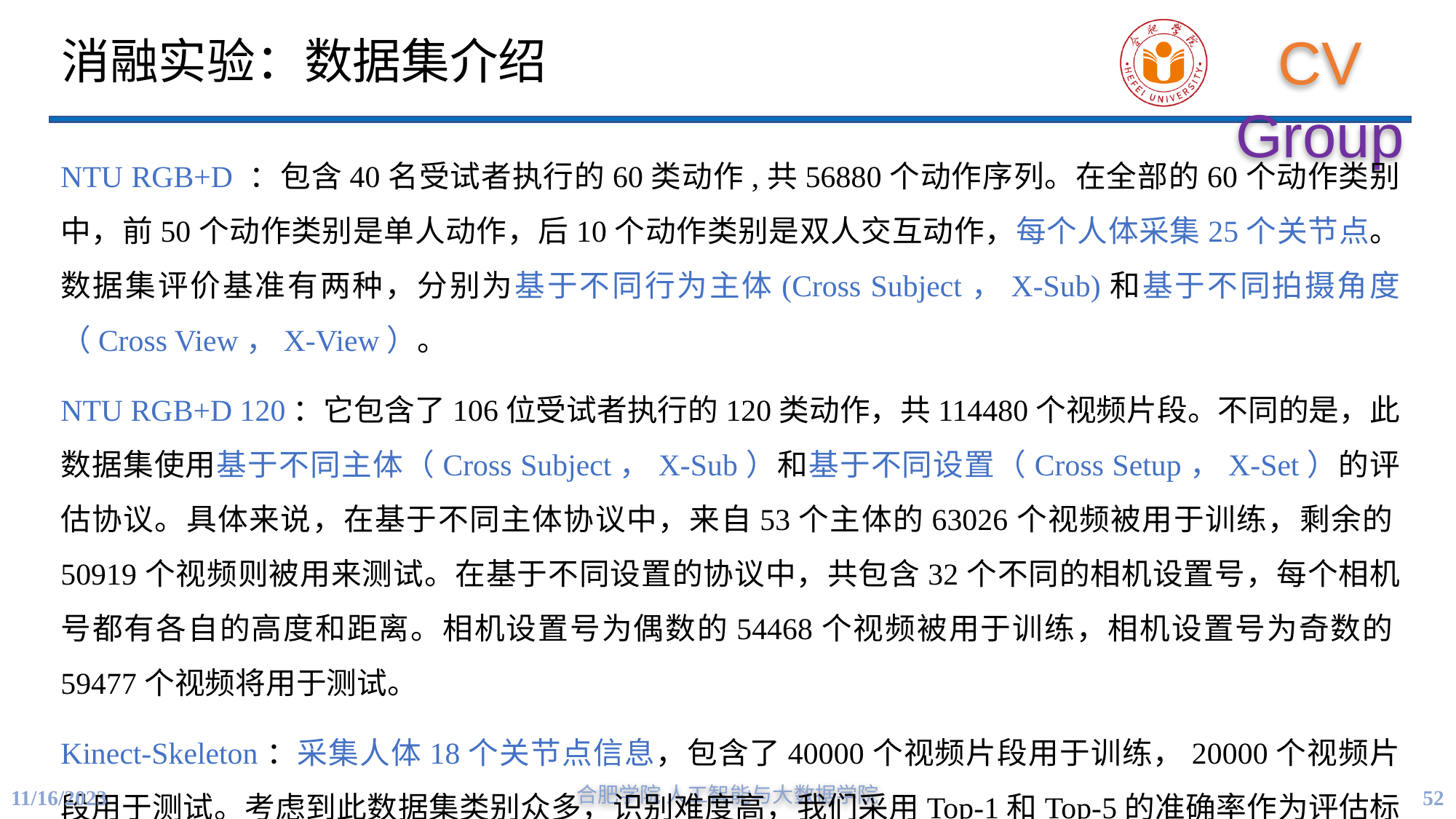

# 消融实验：数据集介绍
NTU RGB+D ：包含40名受试者执行的60类动作,共56880个动作序列。在全部的60个动作类别中，前50个动作类别是单人动作，后10个动作类别是双人交互动作，每个人体采集25个关节点。数据集评价基准有两种，分别为基于不同行为主体(Cross Subject，X-Sub)和基于不同拍摄角度（Cross View，X-View）。
NTU RGB+D 120：它包含了106位受试者执行的120类动作，共114480个视频片段。不同的是，此数据集使用基于不同主体（Cross Subject，X-Sub）和基于不同设置（Cross Setup，X-Set）的评估协议。具体来说，在基于不同主体协议中，来自53个主体的63026个视频被用于训练，剩余的50919个视频则被用来测试。在基于不同设置的协议中，共包含32个不同的相机设置号，每个相机号都有各自的高度和距离。相机设置号为偶数的54468个视频被用于训练，相机设置号为奇数的59477个视频将用于测试。
Kinect-Skeleton：采集人体18个关节点信息，包含了40000个视频片段用于训练，20000个视频片段用于测试。考虑到此数据集类别众多，识别难度高，我们采用Top-1和Top-5的准确率作为评估标准。

合肥学院 人工智能与大数据学院
52
11/16/2023